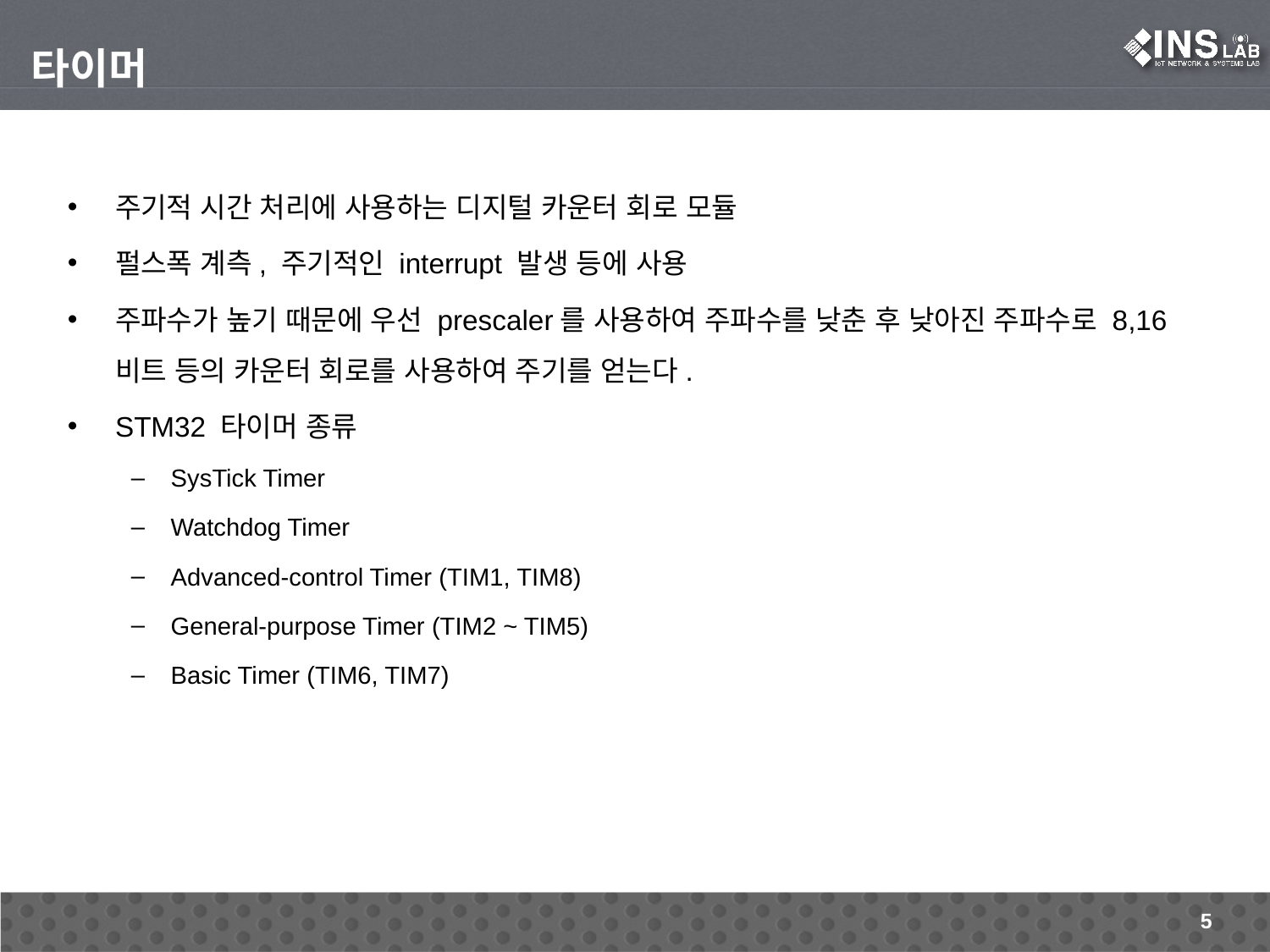

타이머
주기적 시간 처리에 사용하는 디지털 카운터 회로 모듈
펄스폭 계측, 주기적인 interrupt 발생 등에 사용
주파수가 높기 때문에 우선 prescaler를 사용하여 주파수를 낮춘 후 낮아진 주파수로 8,16비트 등의 카운터 회로를 사용하여 주기를 얻는다.
STM32 타이머 종류
SysTick Timer
Watchdog Timer
Advanced-control Timer (TIM1, TIM8)
General-purpose Timer (TIM2 ~ TIM5)
Basic Timer (TIM6, TIM7)

5